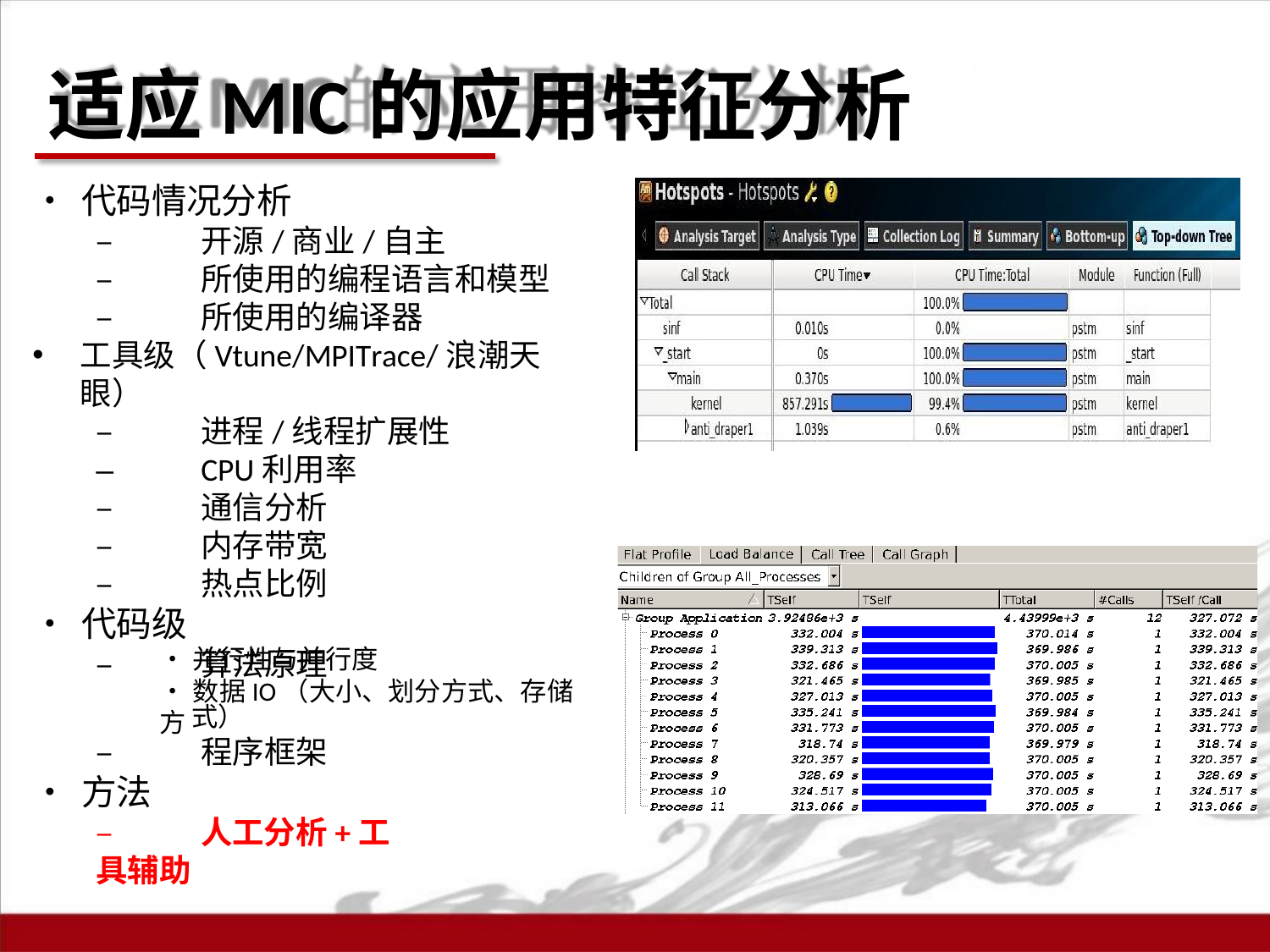

# 适应MIC的应用特征分析

•	代码情况分析
–	开源/商业/自主
–	所使用的编程语言和模型
–	所使用的编译器
工具级（Vtune/MPITrace/浪潮天眼）
–	进程/线程扩展性
–	CPU利用率
–	通信分析
–	内存带宽
–	热点比例
•	代码级
–	算法原理

•	并行性与并行度
•	数据IO（大小、划分方式、存储方
式）
–	程序框架
•	方法
–	人工分析+工具辅助